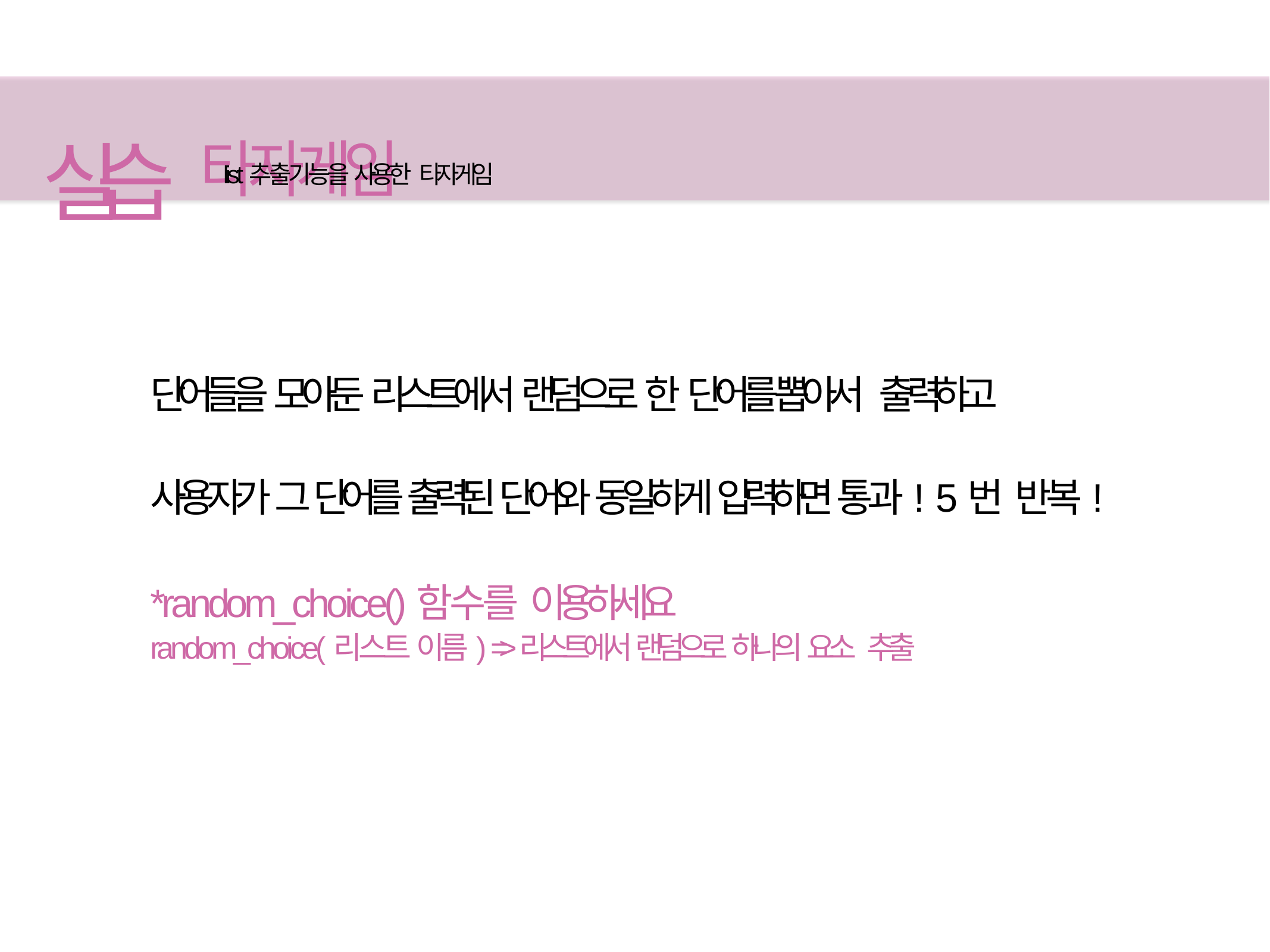

# 실습 타자게임

list추출기능을 사용한 타자게임
단어들을  모아둔  리스트에서  랜덤으로  한  단어를  뽑아서  출력하고
사용자가 그 단어를 출력된 단어와 동일하게 입력하면 통과!  5번 반복!

*random_choice()함수를 이용하세요
random_choice(리스트 이름) =>      리스트에서  랜덤으로  하나의  요소  추출